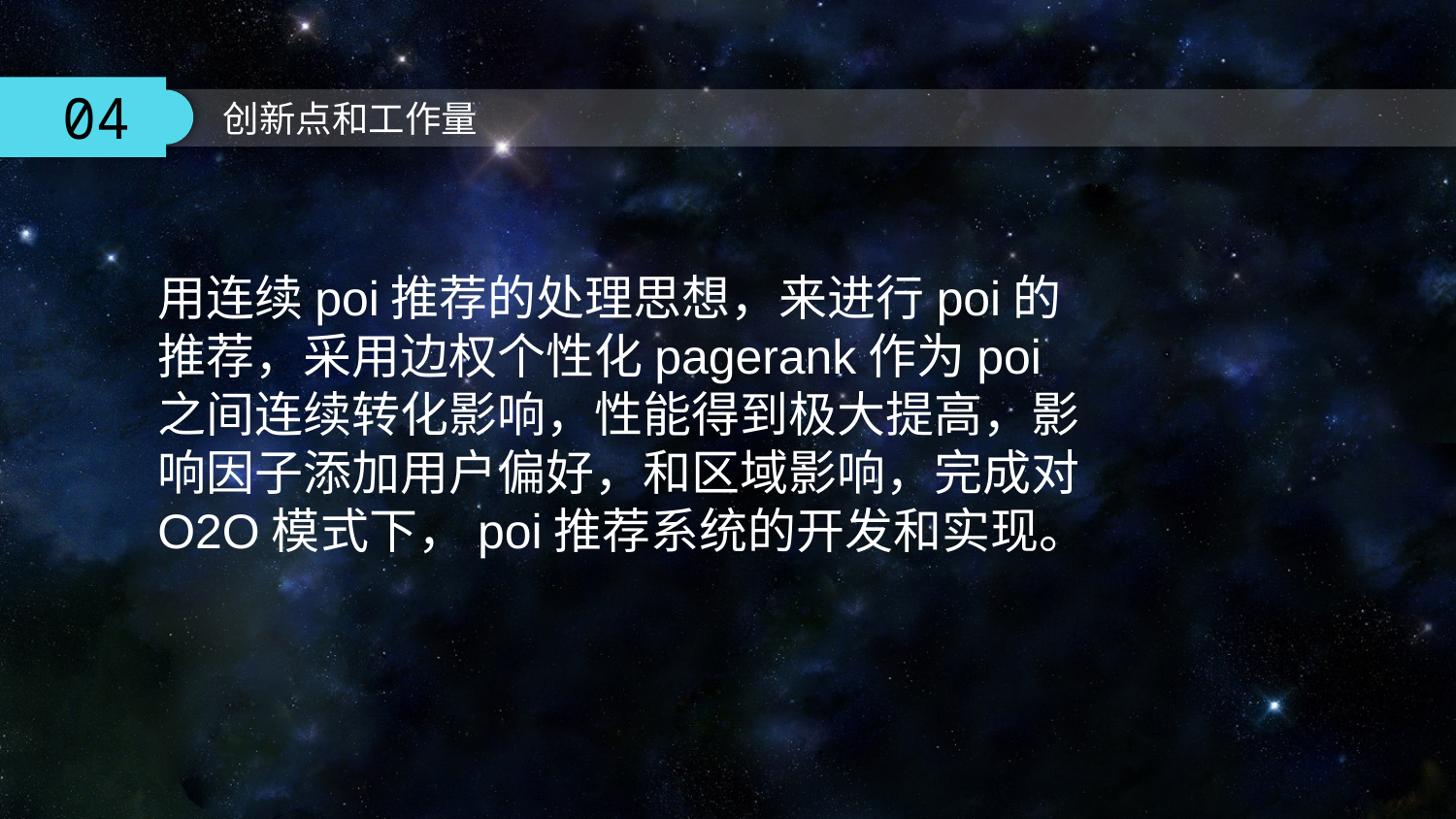

用连续poi推荐的处理思想，来进行poi的推荐，采用边权个性化pagerank作为poi之间连续转化影响，性能得到极大提高，影响因子添加用户偏好，和区域影响，完成对O2O模式下，poi推荐系统的开发和实现。